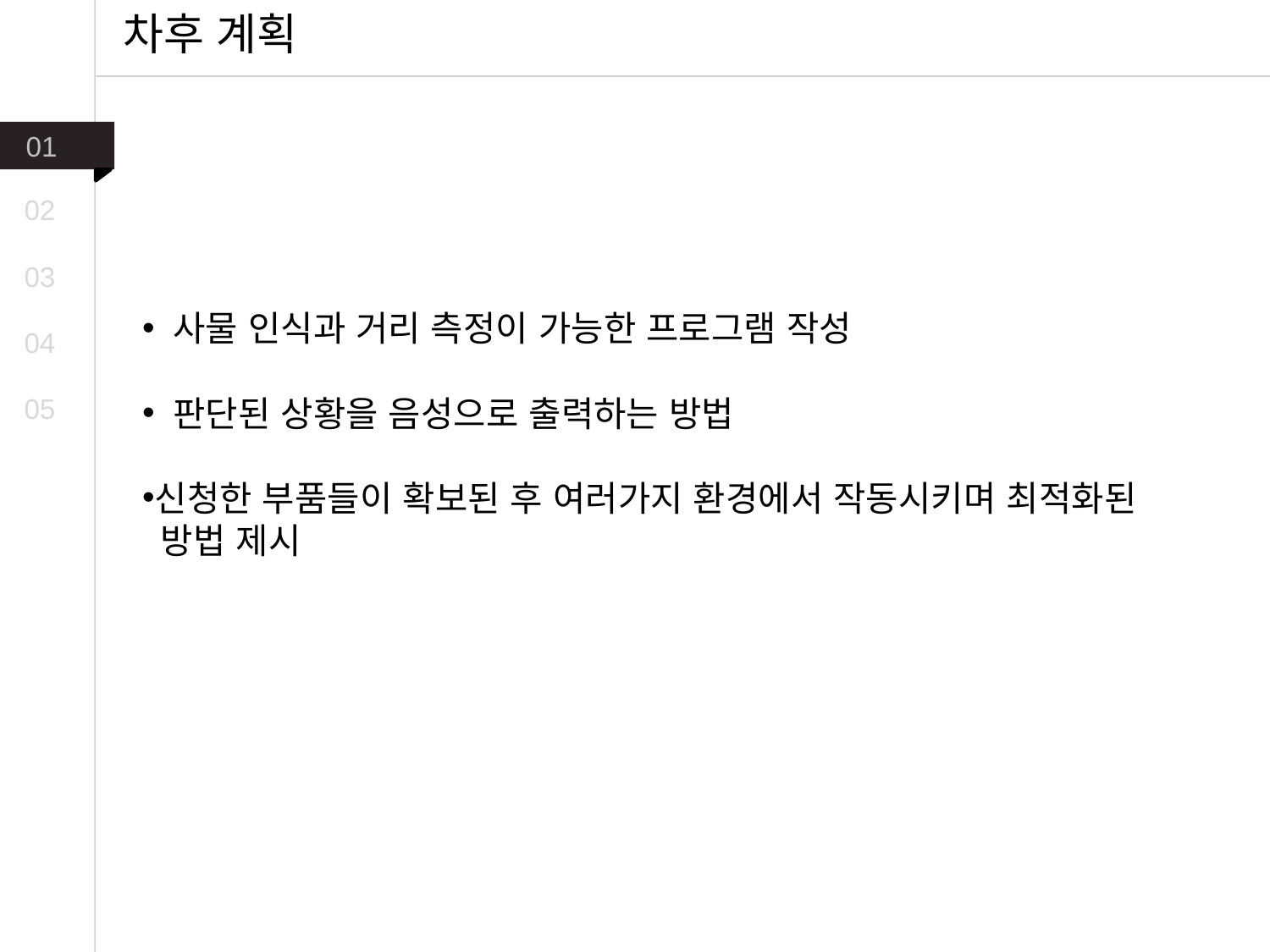

차후 계획

01

 사물 인식과 거리 측정이 가능한 프로그램 작성

 판단된 상황을 음성으로 출력하는 방법

신청한 부품들이 확보된 후 여러가지 환경에서 작동시키며 최적화된
 방법 제시

02
03
04
05